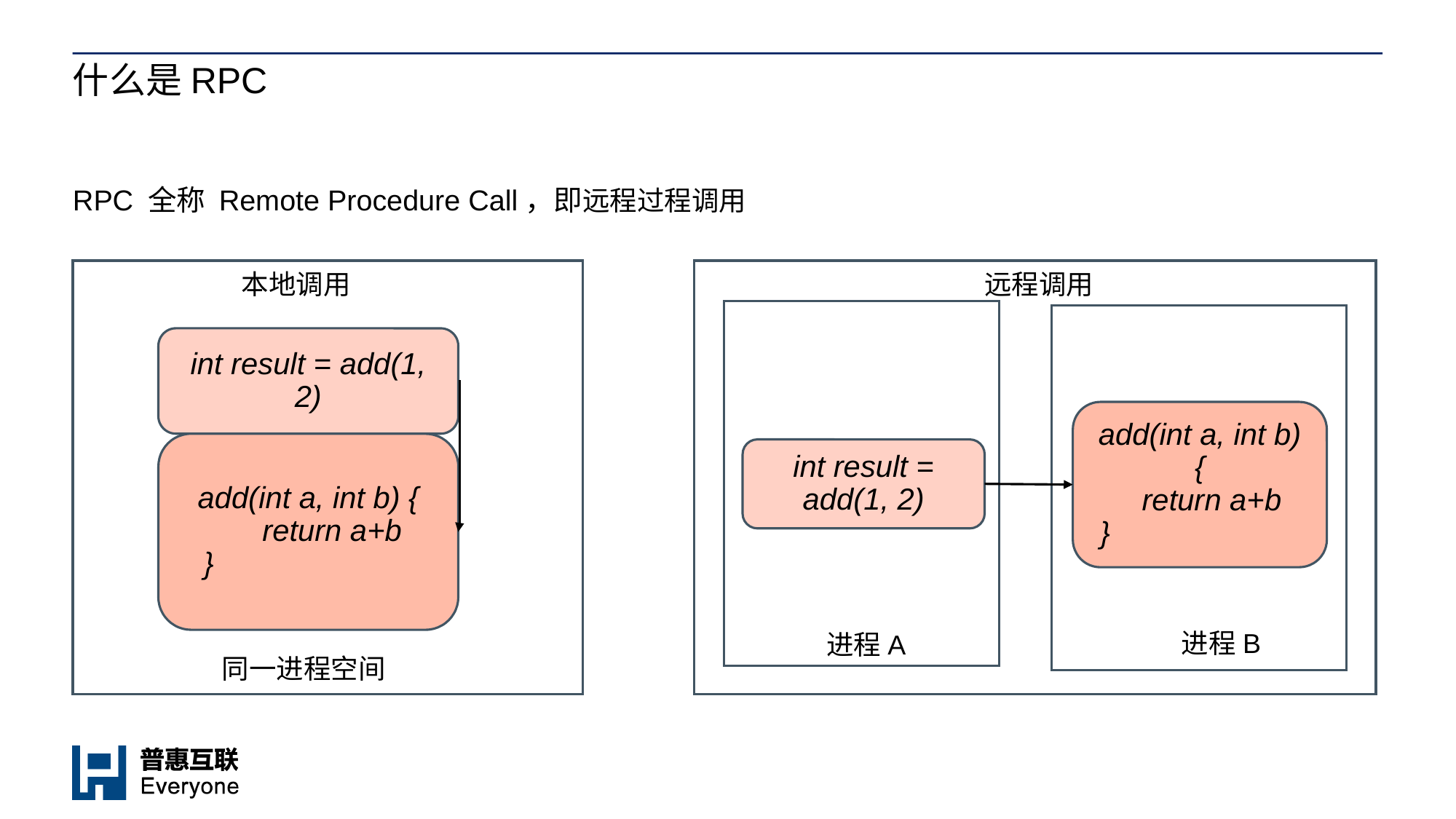

# 什么是RPC
RPC 全称 Remote Procedure Call，即远程过程调用

本地调用
int result = add(1, 2)
add(int a, int b) {
          return a+b
   }
同一进程空间

远程调用

add(int a, int b) {
      return a+b
 }
int result = add(1, 2)
进程B
进程A